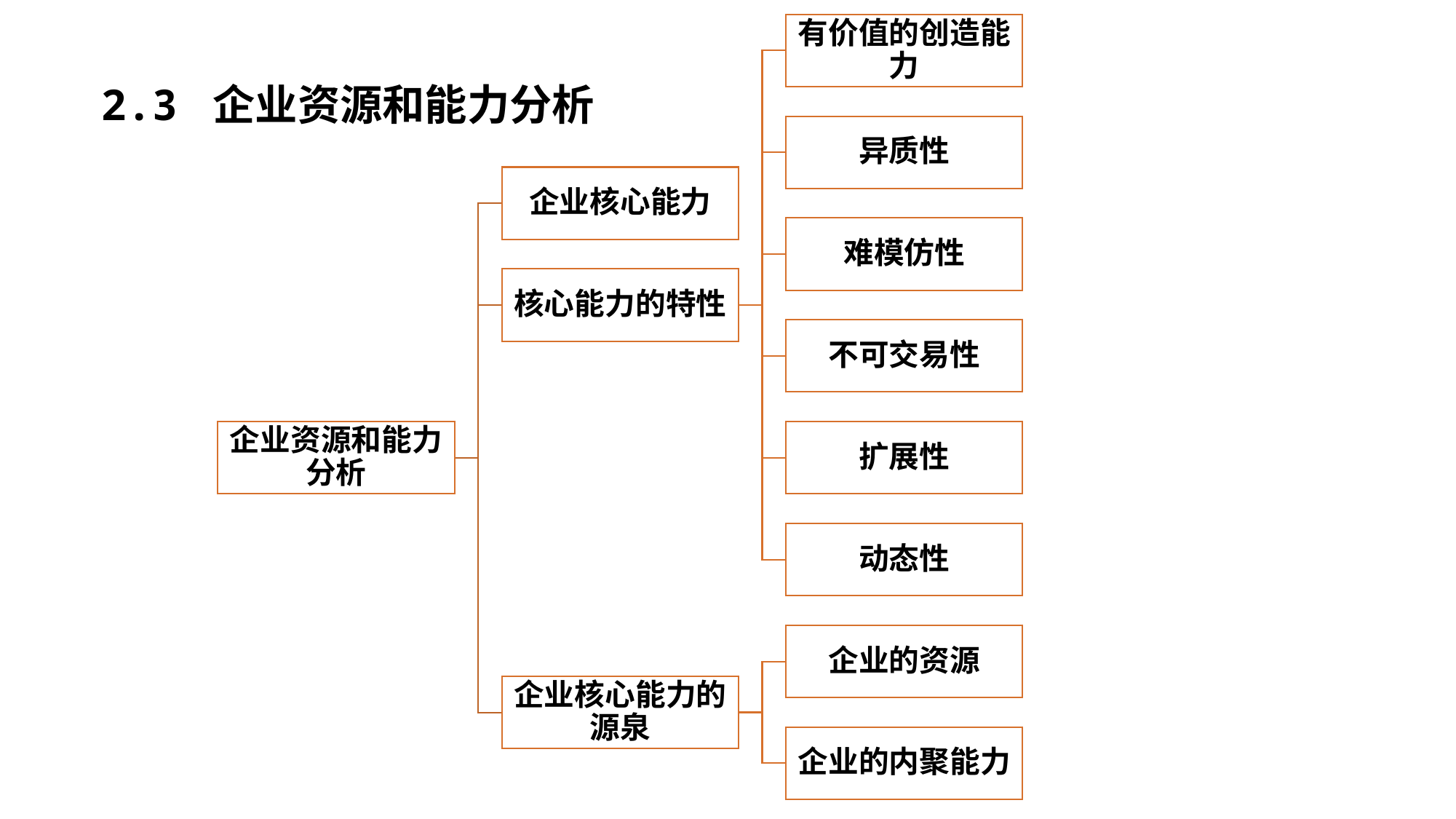

企业资源和能力分析
企业核心能力
核心能力的特性
有价值的创造能力
异质性
难模仿性
不可交易性
扩展性
动态性
企业核心能力的源泉
企业的资源
企业的内聚能力
2.3 企业资源和能力分析